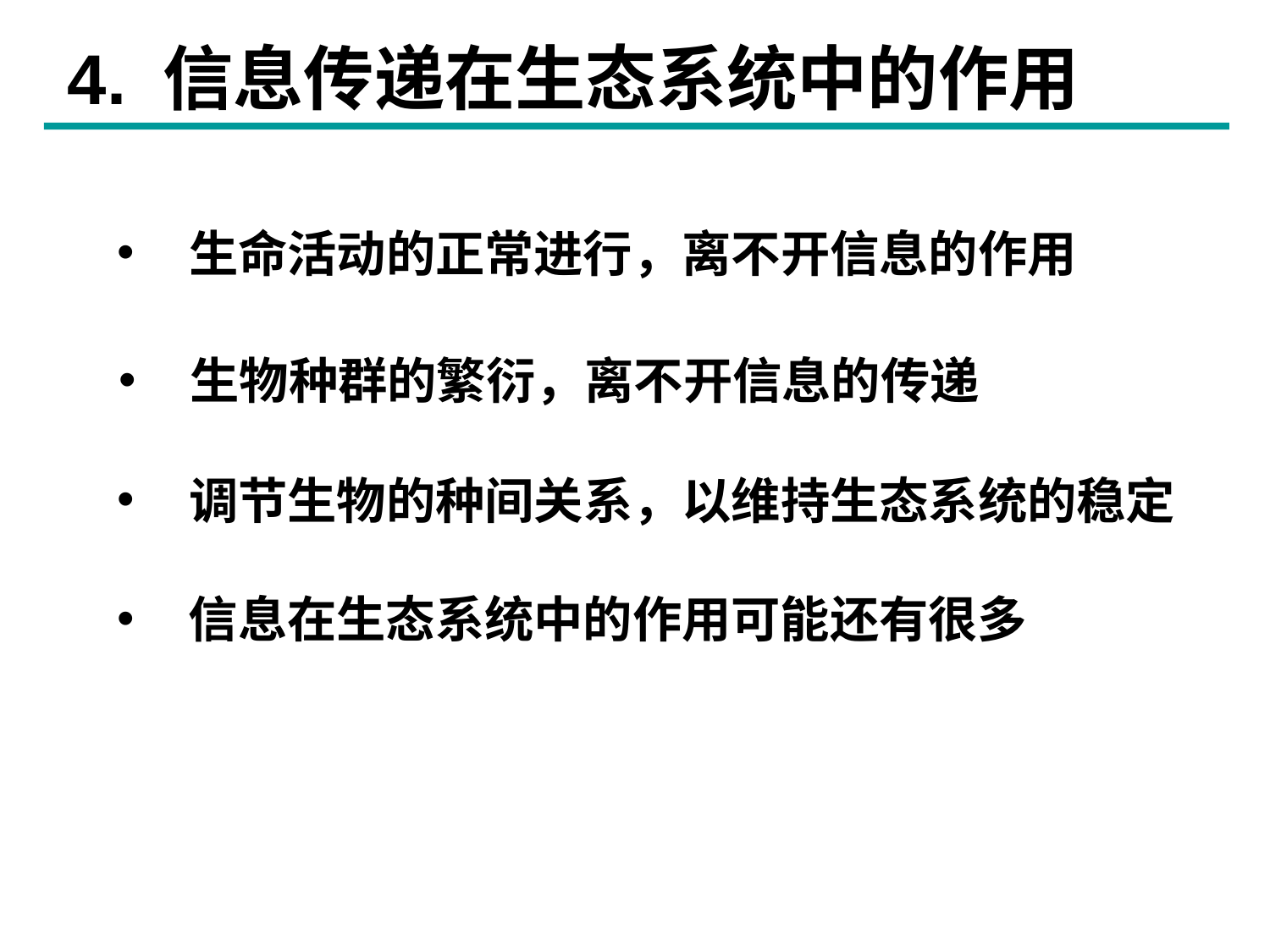

4. 信息传递在生态系统中的作用
生命活动的正常进行，离不开信息的作用
生物种群的繁衍，离不开信息的传递
调节生物的种间关系，以维持生态系统的稳定
信息在生态系统中的作用可能还有很多